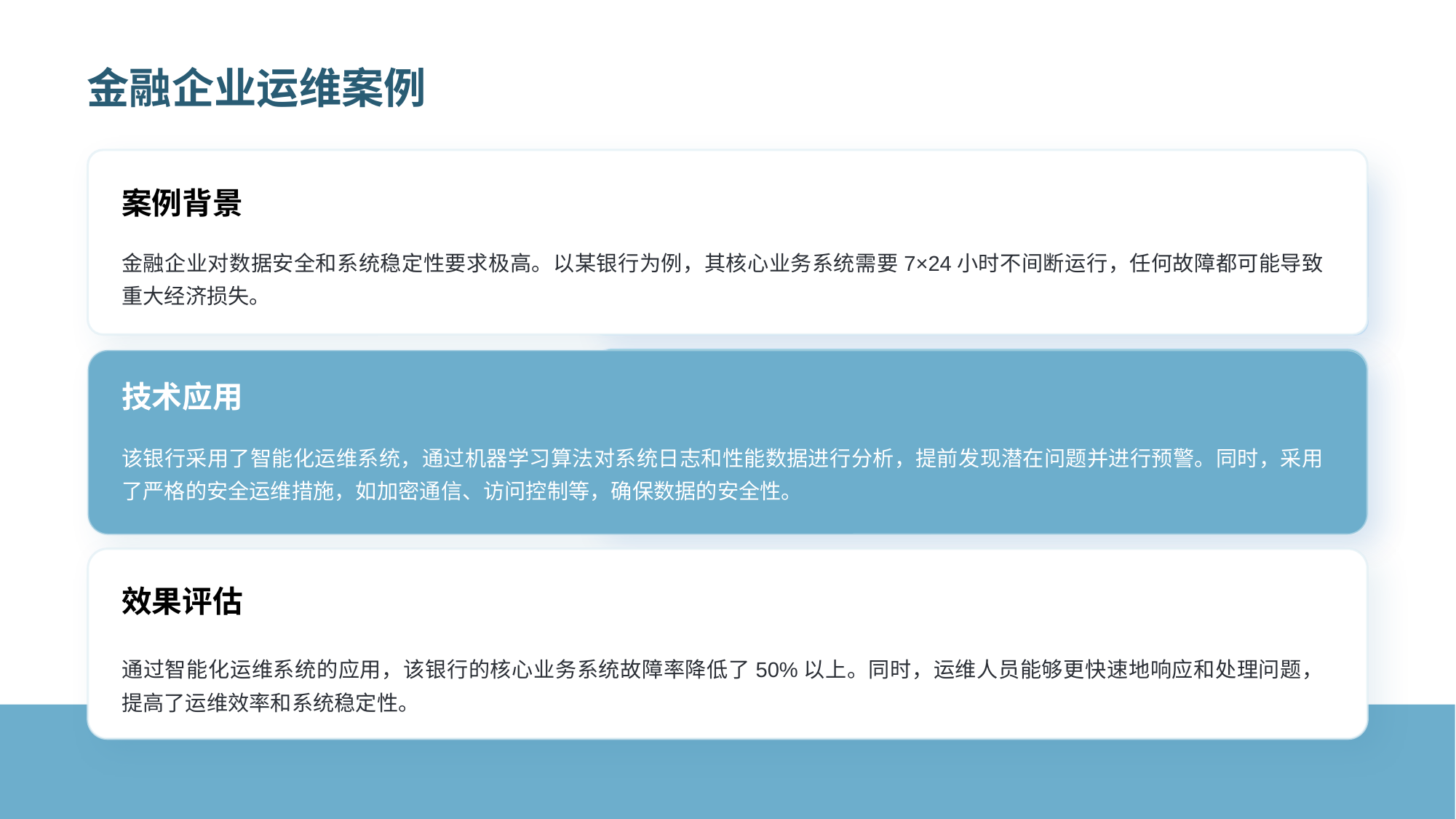

金融企业运维案例

案例背景
金融企业对数据安全和系统稳定性要求极高。以某银行为例，其核心业务系统需要7×24小时不间断运行，任何故障都可能导致重大经济损失。

技术应用
该银行采用了智能化运维系统，通过机器学习算法对系统日志和性能数据进行分析，提前发现潜在问题并进行预警。同时，采用了严格的安全运维措施，如加密通信、访问控制等，确保数据的安全性。

效果评估
通过智能化运维系统的应用，该银行的核心业务系统故障率降低了50%以上。同时，运维人员能够更快速地响应和处理问题，提高了运维效率和系统稳定性。